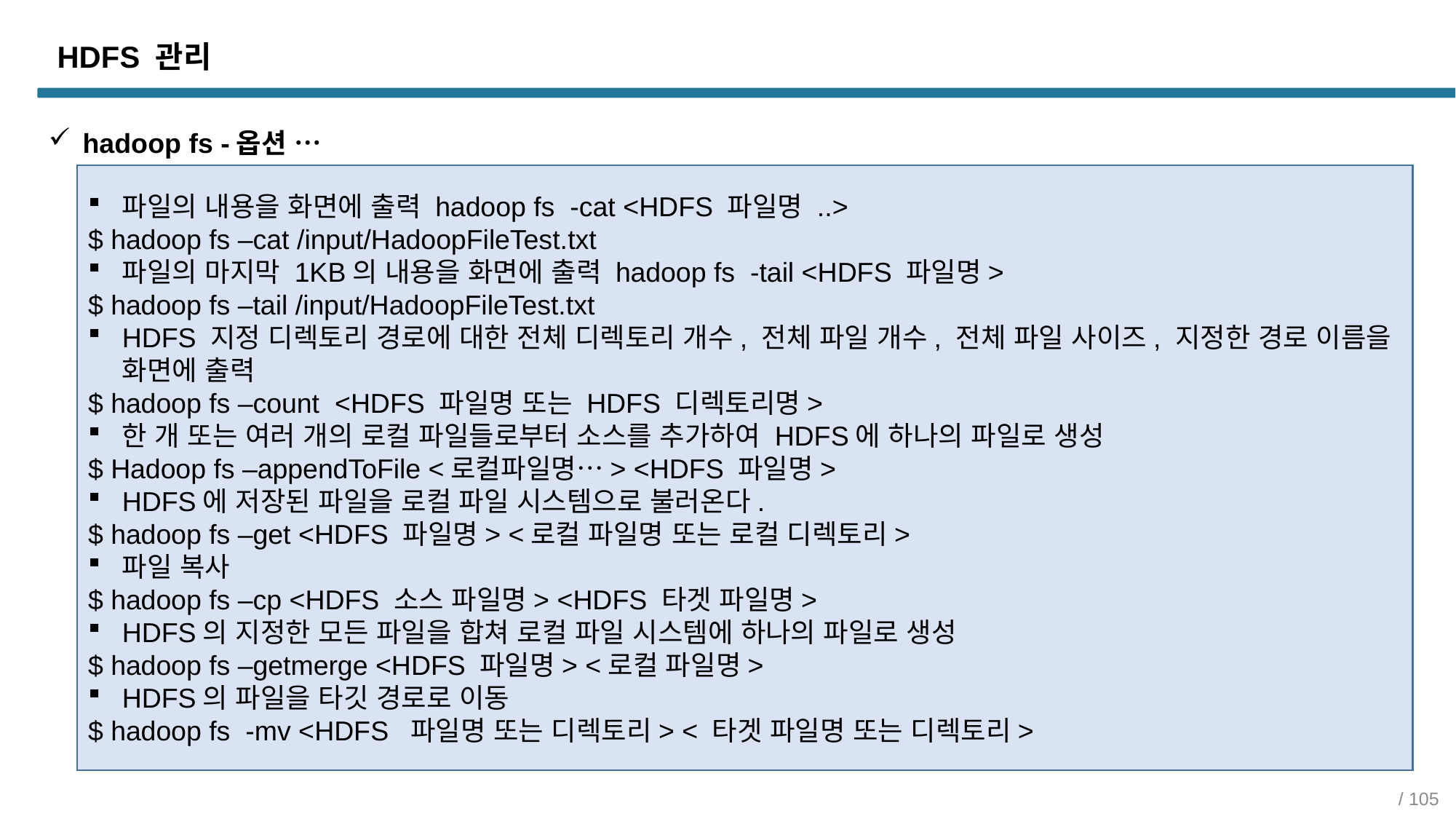

HDFS 관리
hadoop fs -옵션 …
파일의 내용을 화면에 출력 hadoop fs  -cat <HDFS 파일명 ..>
$ hadoop fs –cat /input/HadoopFileTest.txt
파일의 마지막 1KB의 내용을 화면에 출력 hadoop fs  -tail <HDFS 파일명>
$ hadoop fs –tail /input/HadoopFileTest.txt
HDFS 지정 디렉토리 경로에 대한 전체 디렉토리 개수, 전체 파일 개수, 전체 파일 사이즈, 지정한 경로 이름을 화면에 출력
$ hadoop fs –count  <HDFS 파일명 또는 HDFS 디렉토리명>
한 개 또는 여러 개의 로컬 파일들로부터 소스를 추가하여 HDFS에 하나의 파일로 생성
$ Hadoop fs –appendToFile <로컬파일명…> <HDFS 파일명>
HDFS에 저장된 파일을 로컬 파일 시스템으로 불러온다.
$ hadoop fs –get <HDFS 파일명> <로컬 파일명 또는 로컬 디렉토리>
파일 복사
$ hadoop fs –cp <HDFS 소스 파일명> <HDFS 타겟 파일명>
HDFS의 지정한 모든 파일을 합쳐 로컬 파일 시스템에 하나의 파일로 생성
$ hadoop fs –getmerge <HDFS 파일명> <로컬 파일명>
HDFS의 파일을 타깃 경로로 이동
$ hadoop fs  -mv <HDFS  파일명 또는 디렉토리> < 타겟 파일명 또는 디렉토리>
/ 105